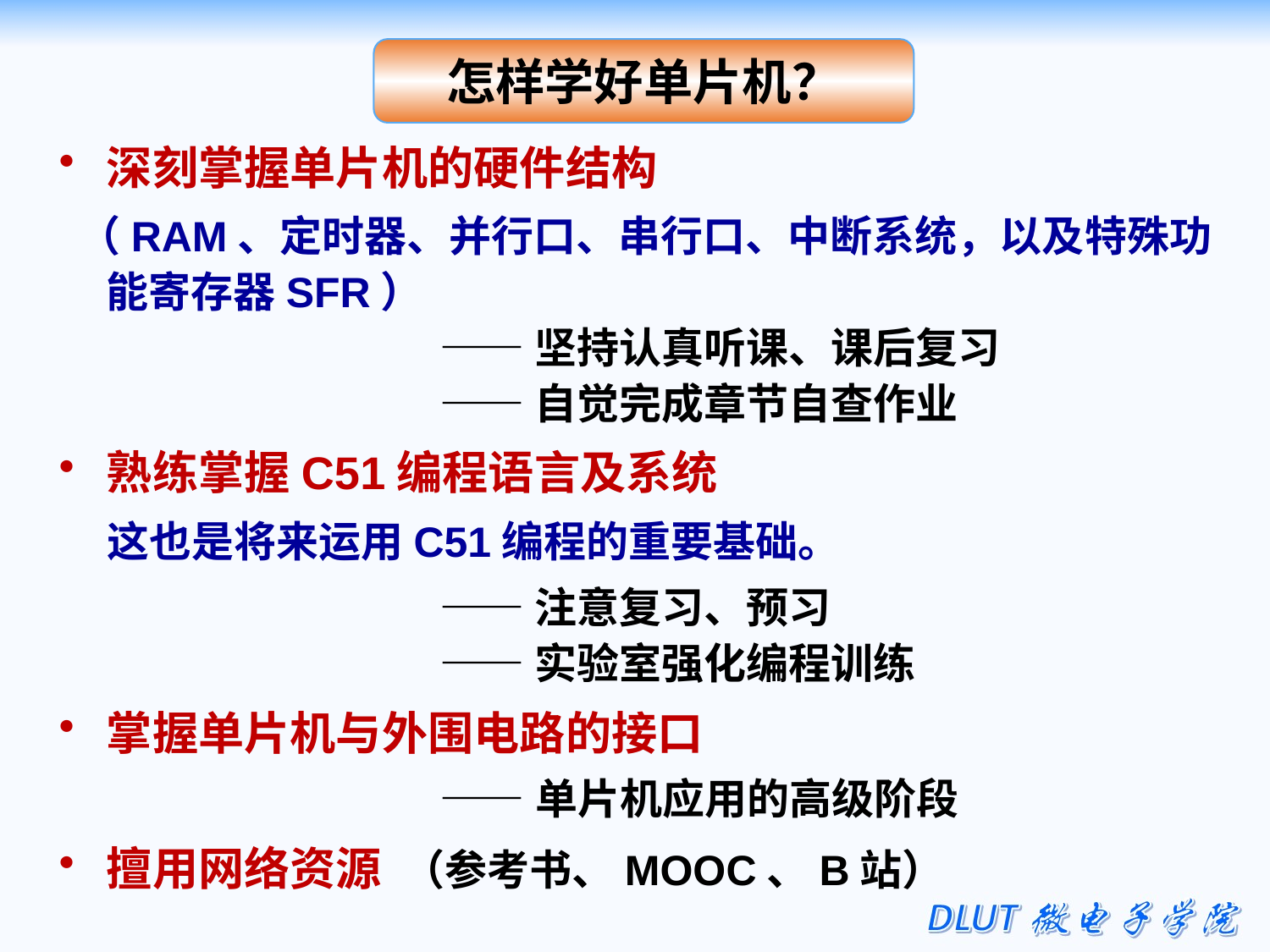

怎样学好单片机？
深刻掌握单片机的硬件结构
 （RAM、定时器、并行口、串行口、中断系统，以及特殊功能寄存器SFR）
                                        ——坚持认真听课、课后复习
                                        ——自觉完成章节自查作业
熟练掌握C51编程语言及系统
    这也是将来运用C51编程的重要基础。
                                        ——注意复习、预习
                                        ——实验室强化编程训练
掌握单片机与外围电路的接口
                                  ——单片机应用的高级阶段
擅用网络资源  （参考书、MOOC、B站）